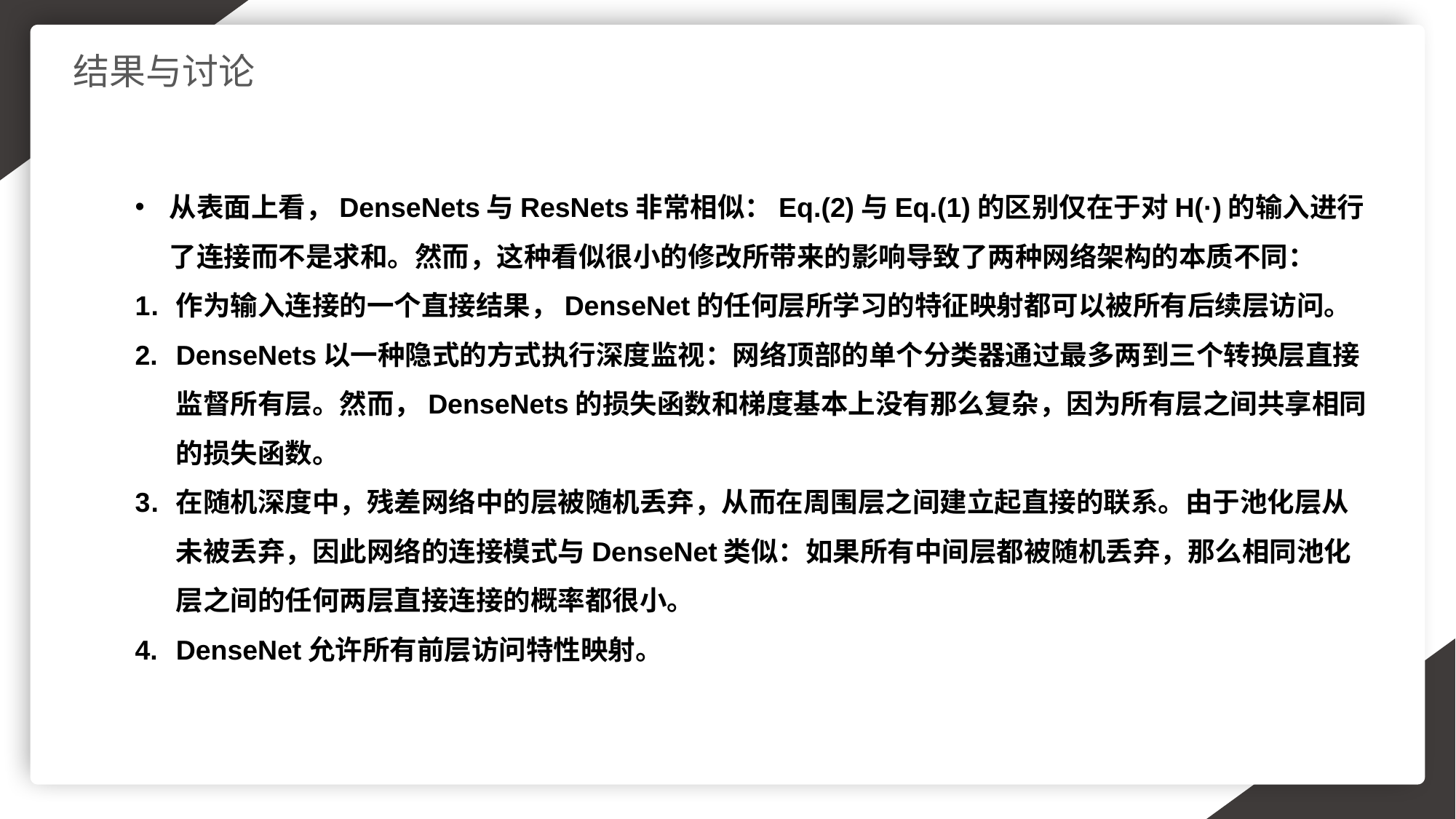

结果与讨论
从表面上看，DenseNets与ResNets非常相似：Eq.(2)与Eq.(1)的区别仅在于对H(·)的输入进行了连接而不是求和。然而，这种看似很小的修改所带来的影响导致了两种网络架构的本质不同：
作为输入连接的一个直接结果，DenseNet的任何层所学习的特征映射都可以被所有后续层访问。
DenseNets以一种隐式的方式执行深度监视：网络顶部的单个分类器通过最多两到三个转换层直接监督所有层。然而，DenseNets的损失函数和梯度基本上没有那么复杂，因为所有层之间共享相同的损失函数。
在随机深度中，残差网络中的层被随机丢弃，从而在周围层之间建立起直接的联系。由于池化层从未被丢弃，因此网络的连接模式与DenseNet类似：如果所有中间层都被随机丢弃，那么相同池化层之间的任何两层直接连接的概率都很小。
DenseNet允许所有前层访问特性映射。